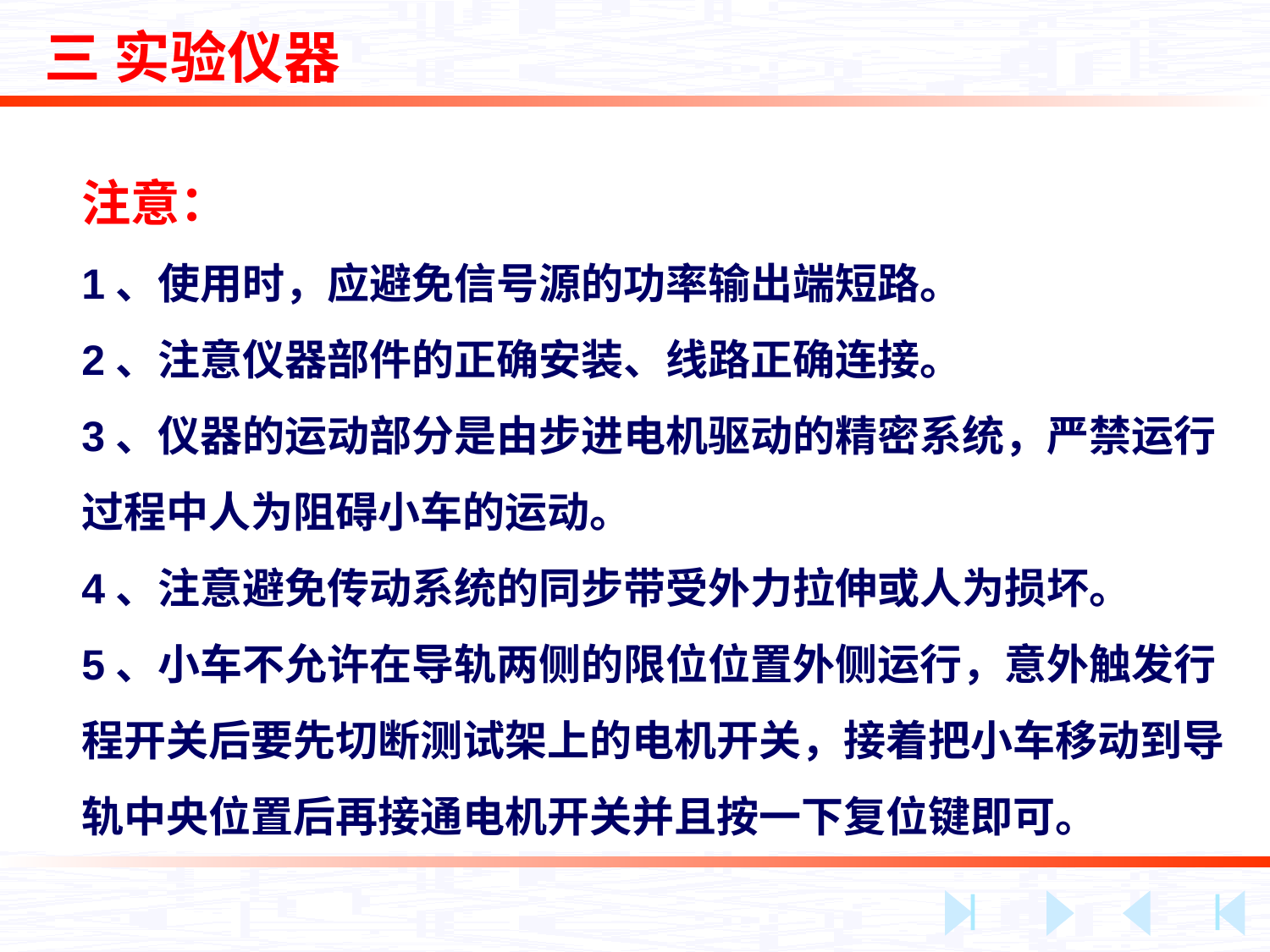

三 实验仪器
注意：
1、使用时，应避免信号源的功率输出端短路。
2、注意仪器部件的正确安装、线路正确连接。
3、仪器的运动部分是由步进电机驱动的精密系统，严禁运行过程中人为阻碍小车的运动。
4、注意避免传动系统的同步带受外力拉伸或人为损坏。
5、小车不允许在导轨两侧的限位位置外侧运行，意外触发行程开关后要先切断测试架上的电机开关，接着把小车移动到导轨中央位置后再接通电机开关并且按一下复位键即可。